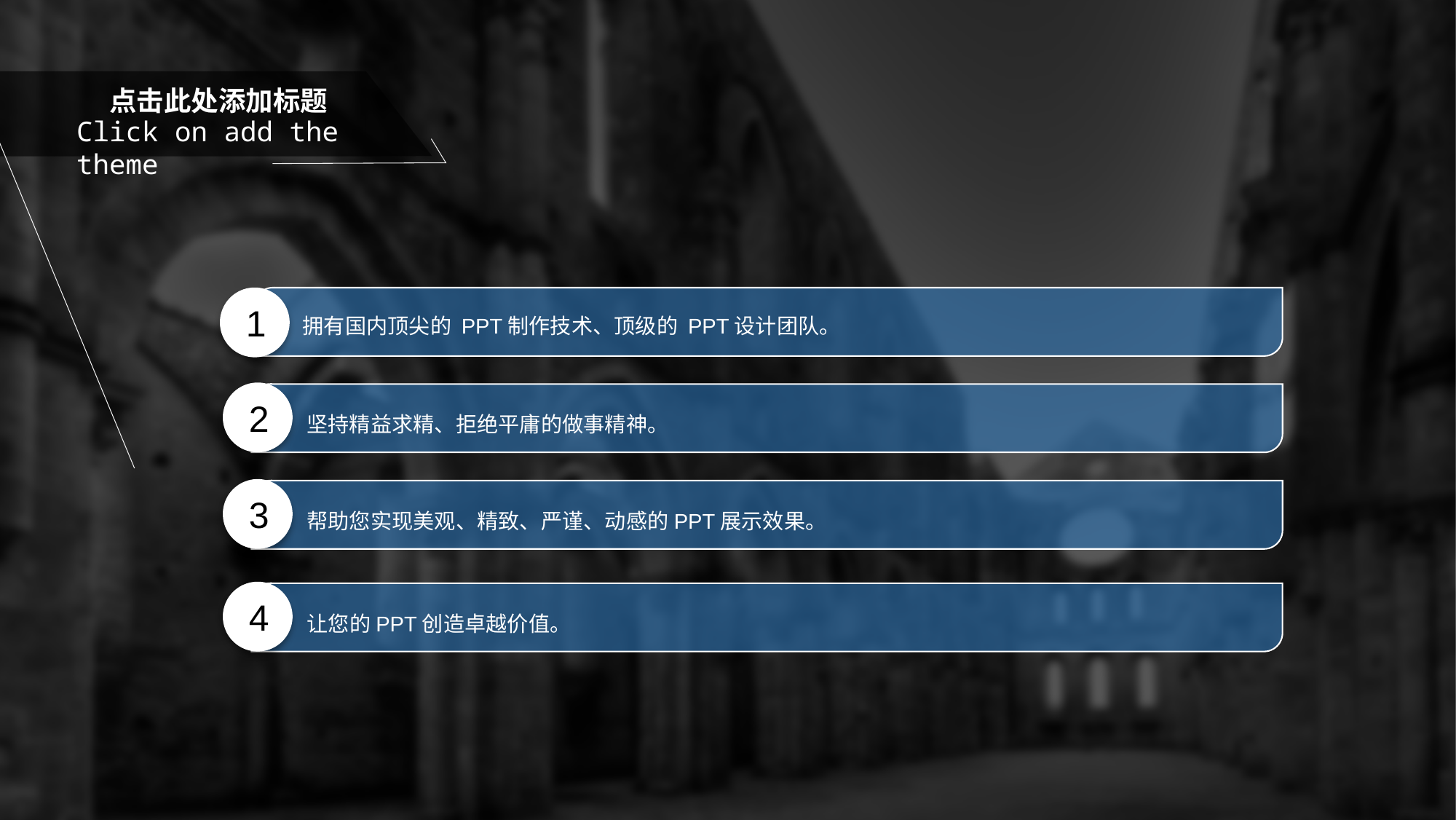

点击此处添加标题
Click on add the theme

拥有国内顶尖的 PPT制作技术、顶级的 PPT设计团队。

坚持精益求精、拒绝平庸的做事精神。

帮助您实现美观、精致、严谨、动感的PPT展示效果。

让您的PPT创造卓越价值。

1

2

3

4